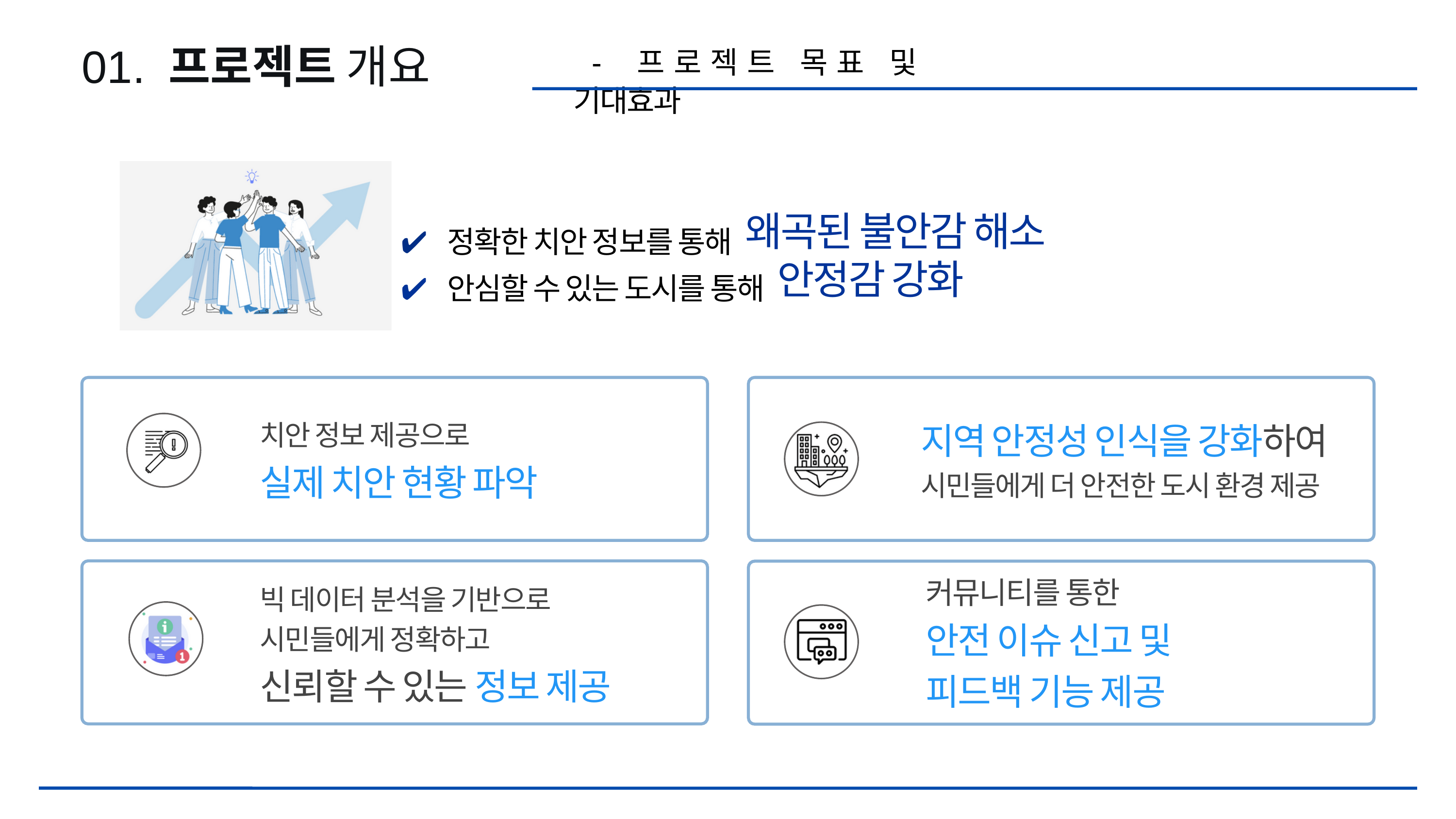

01. 프로젝트 개요
 - 프로젝트 목표 및 기대효과

 왜곡된 불안감 해소
✔  정확한 치안 정보를 통해
✔  안심할 수 있는 도시를 통해
안정감 강화

지역 안정성 인식을 강화하여
시민들에게 더 안전한 도시 환경 제공
치안 정보 제공으로
실제 치안 현황 파악

커뮤니티를 통한
안전 이슈 신고 및
피드백 기능 제공
빅 데이터 분석을 기반으로
시민들에게 정확하고
신뢰할 수 있는 정보 제공